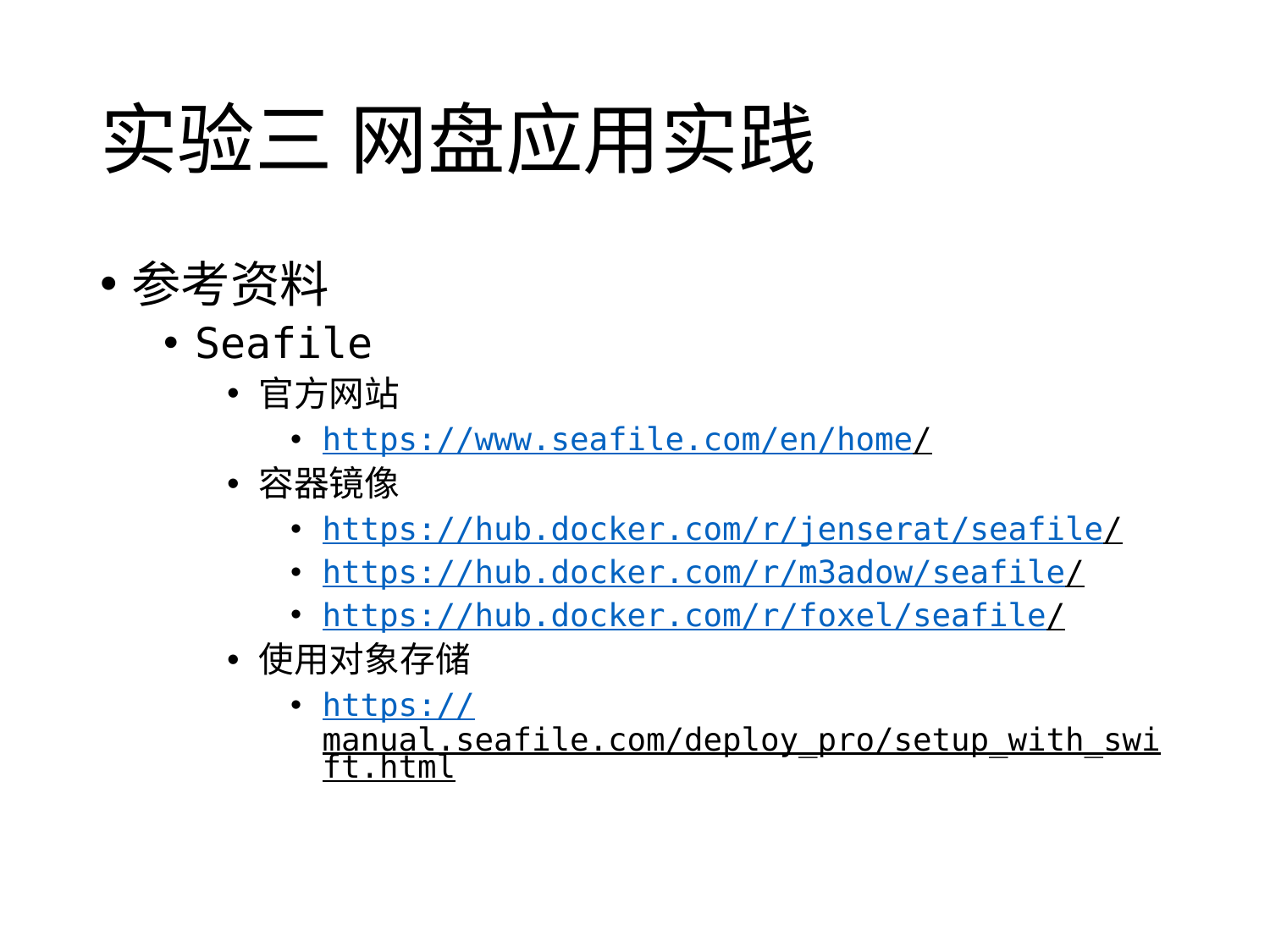

# 实验三 网盘应用实践
参考资料
Seafile
官方网站
https://www.seafile.com/en/home/
容器镜像
https://hub.docker.com/r/jenserat/seafile/
https://hub.docker.com/r/m3adow/seafile/
https://hub.docker.com/r/foxel/seafile/
使用对象存储
https://manual.seafile.com/deploy_pro/setup_with_swift.html